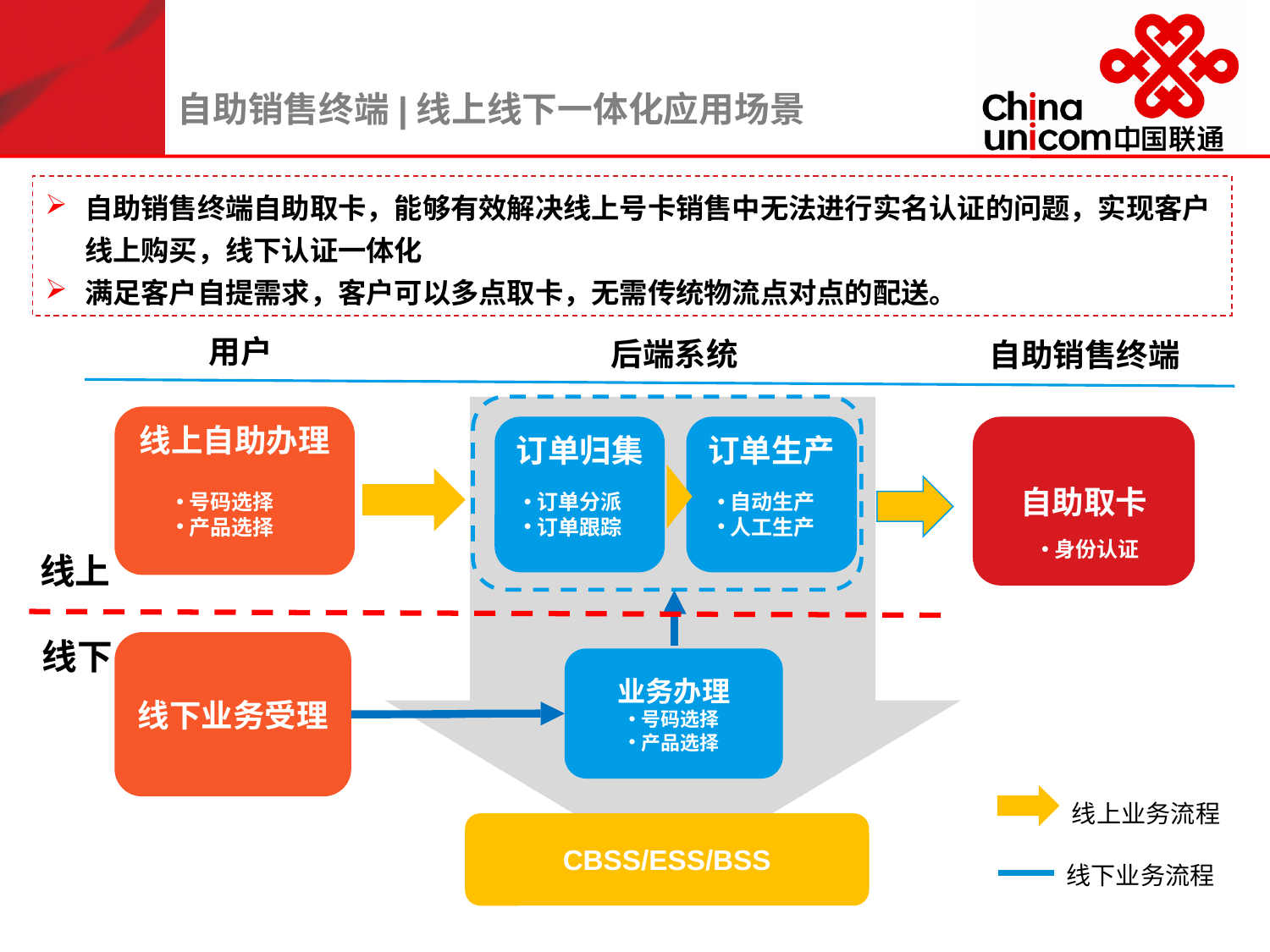

自助销售终端|线上线下一体化应用场景
自助销售终端自助取卡，能够有效解决线上号卡销售中无法进行实名认证的问题，实现客户线上购买，线下认证一体化
满足客户自提需求，客户可以多点取卡，无需传统物流点对点的配送。
用户
后端系统
自助销售终端

线上自助办理
订单归集
订单生产
自助取卡

号码选择
产品选择
订单分派
订单跟踪
自动生产
人工生产
身份认证
线上
线下
线下业务受理
业务办理
号码选择
产品选择

线上业务流程
CBSS/ESS/BSS
线下业务流程